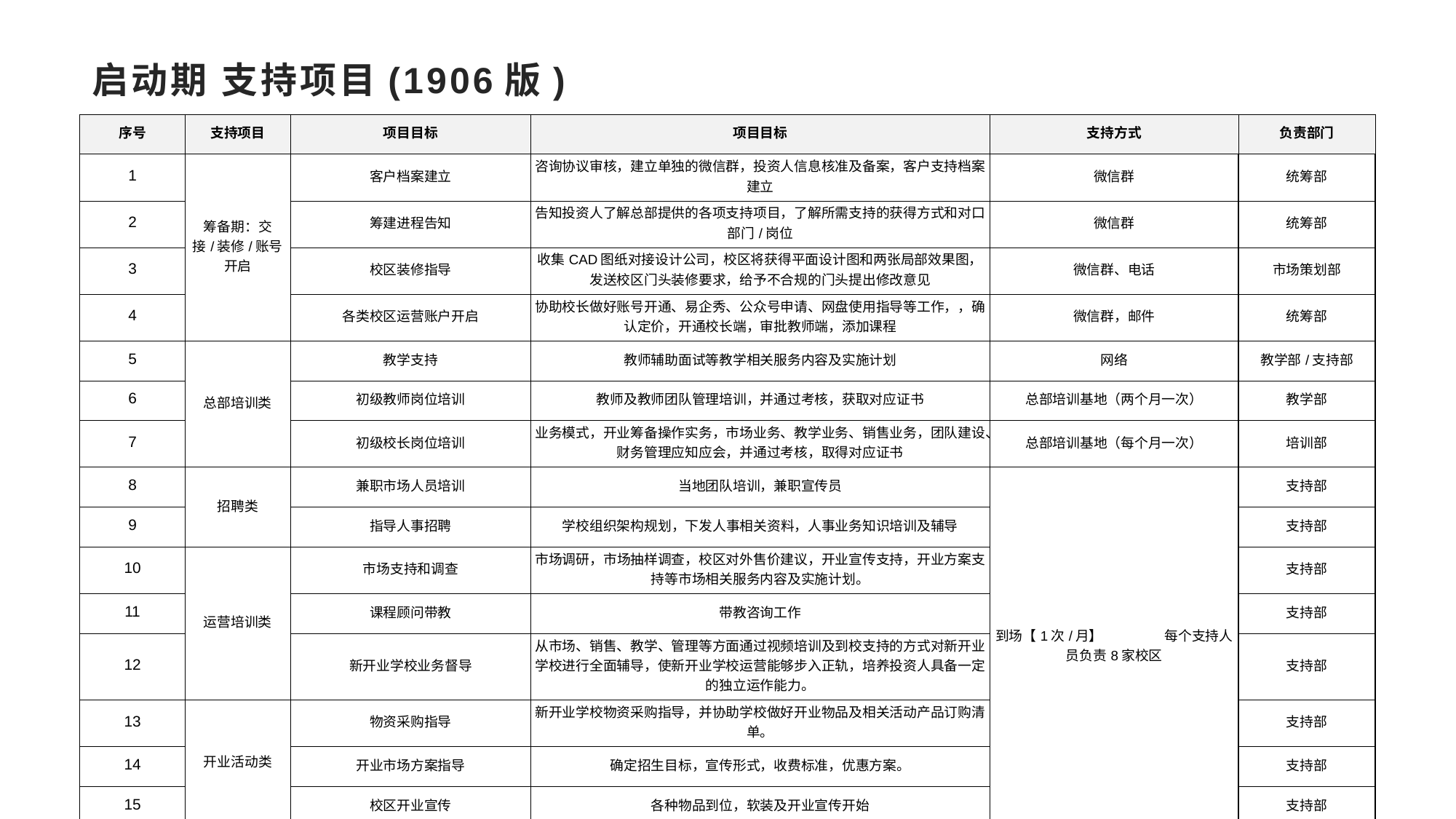

# 启动期 支持项目(1906版)
| 序号 | 支持项目 | 项目目标 | 项目目标 | 支持方式 | 负责部门 |
| --- | --- | --- | --- | --- | --- |
| 1 | 筹备期：交接/装修/账号开启 | 客户档案建立 | 咨询协议审核，建立单独的微信群，投资人信息核准及备案，客户支持档案建立 | 微信群 | 统筹部 |
| 2 |  | 筹建进程告知 | 告知投资人了解总部提供的各项支持项目，了解所需支持的获得方式和对口部门/岗位 | 微信群 | 统筹部 |
| 3 |  | 校区装修指导 | 收集CAD图纸对接设计公司，校区将获得平面设计图和两张局部效果图，发送校区门头装修要求，给予不合规的门头提出修改意见 | 微信群、电话 | 市场策划部 |
| 4 |  | 各类校区运营账户开启 | 协助校长做好账号开通、易企秀、公众号申请、网盘使用指导等工作，，确认定价，开通校长端，审批教师端，添加课程 | 微信群，邮件 | 统筹部 |
| 5 | 总部培训类 | 教学支持 | 教师辅助面试等教学相关服务内容及实施计划 | 网络 | 教学部/支持部 |
| 6 |  | 初级教师岗位培训 | 教师及教师团队管理培训，并通过考核，获取对应证书 | 总部培训基地（两个月一次） | 教学部 |
| 7 |  | 初级校长岗位培训 | 业务模式，开业筹备操作实务，市场业务、教学业务、销售业务，团队建设、财务管理应知应会，并通过考核，取得对应证书 | 总部培训基地（每个月一次） | 培训部 |
| 8 | 招聘类 | 兼职市场人员培训 | 当地团队培训，兼职宣传员 | 到场【1次/月】 每个支持人员负责8家校区 | 支持部 |
| 9 |  | 指导人事招聘 | 学校组织架构规划，下发人事相关资料，人事业务知识培训及辅导 |  | 支持部 |
| 10 | 运营培训类 | 市场支持和调查 | 市场调研，市场抽样调查，校区对外售价建议，开业宣传支持，开业方案支持等市场相关服务内容及实施计划。 |  | 支持部 |
| 11 |  | 课程顾问带教 | 带教咨询工作 |  | 支持部 |
| 12 |  | 新开业学校业务督导 | 从市场、销售、教学、管理等方面通过视频培训及到校支持的方式对新开业学校进行全面辅导，使新开业学校运营能够步入正轨，培养投资人具备一定的独立运作能力。 |  | 支持部 |
| 13 | 开业活动类 | 物资采购指导 | 新开业学校物资采购指导，并协助学校做好开业物品及相关活动产品订购清单。 |  | 支持部 |
| 14 |  | 开业市场方案指导 | 确定招生目标，宣传形式，收费标准，优惠方案。 |  | 支持部 |
| 15 |  | 校区开业宣传 | 各种物品到位，软装及开业宣传开始 |  | 支持部 |
| 所有的支持项目将依据校区实际需求做调整或修正 |  |  |  |  |  |